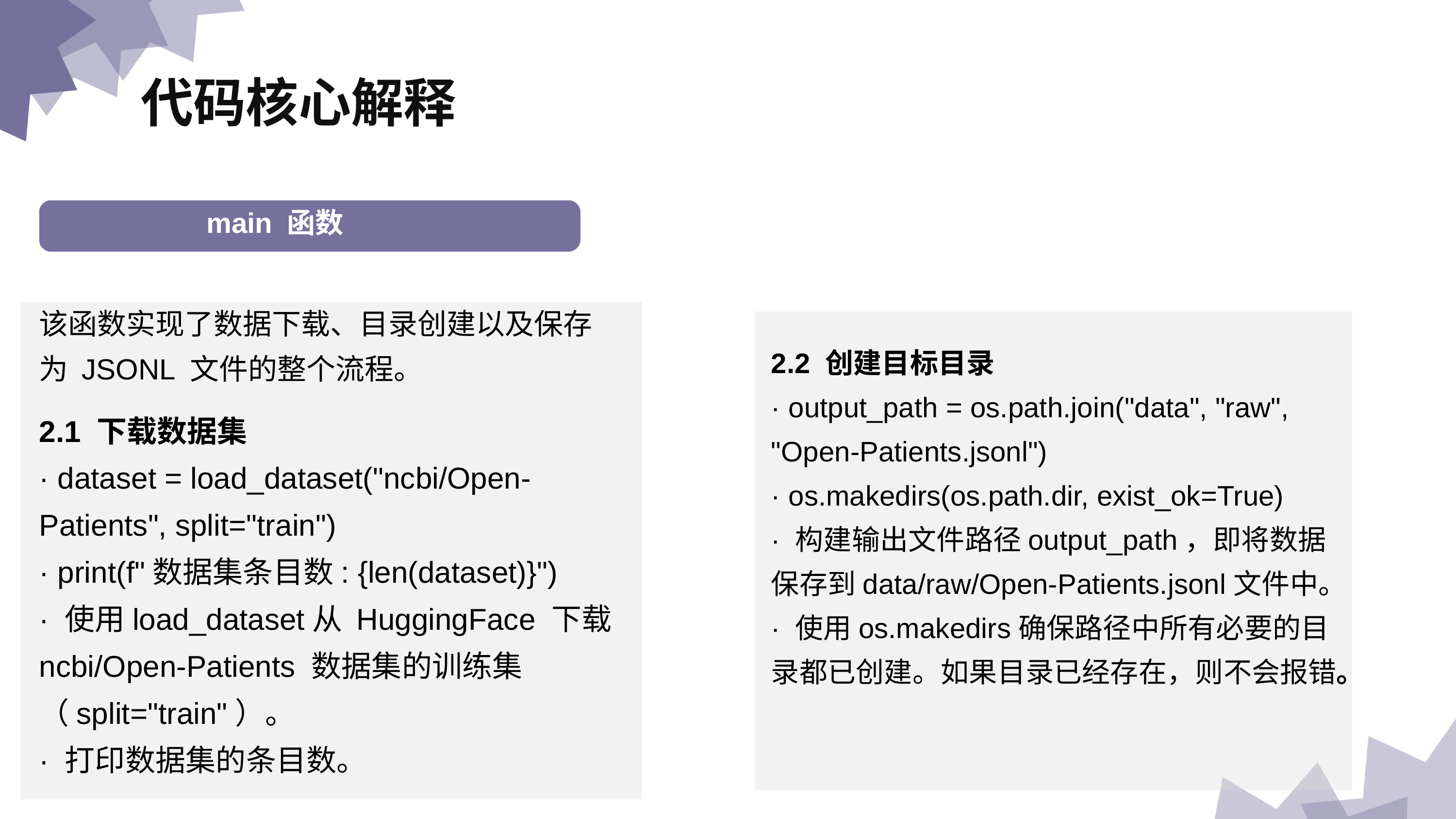

代码核心解释
         幻觉的原因分析

main 函数

导入库
该函数实现了数据下载、目录创建以及保存为 JSONL 文件的整个流程。

2.2 创建目标目录
· output_path = os.path.join("data", "raw", "Open-Patients.jsonl")
· os.makedirs(os.path.dir, exist_ok=True)
· 构建输出文件路径output_path，即将数据保存到data/raw/Open-Patients.jsonl文件中。
· 使用os.makedirs确保路径中所有必要的目录都已创建。如果目录已经存在，则不会报错。
2.1 下载数据集
· dataset = load_dataset("ncbi/Open-Patients", split="train")
· print(f"数据集条目数: {len(dataset)}")
· 使用load_dataset从 HuggingFace 下载 ncbi/Open-Patients 数据集的训练集（split="train"）。
· 打印数据集的条目数。